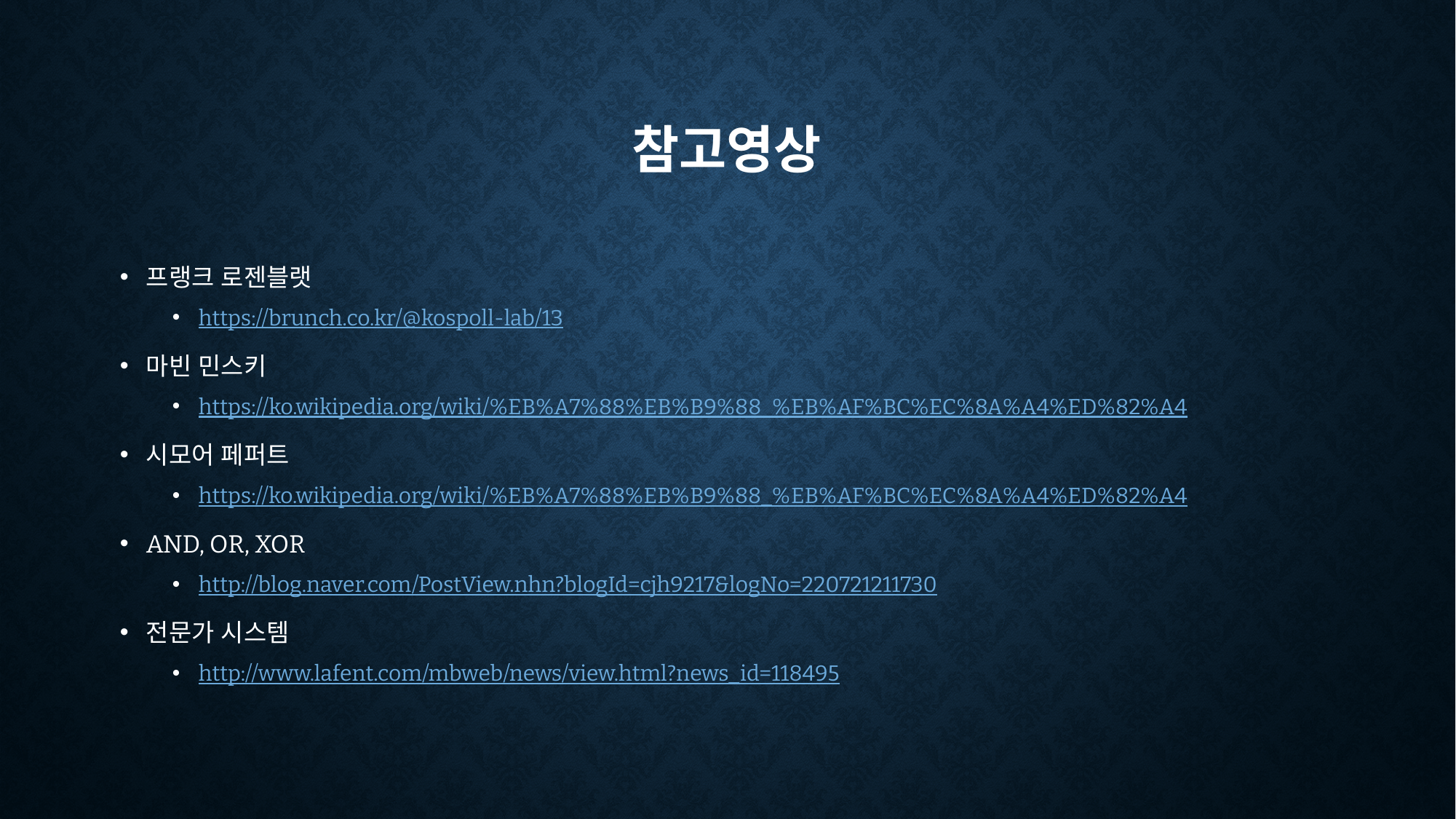

# 참고영상
프랭크 로젠블랫
https://brunch.co.kr/@kospoll-lab/13
마빈 민스키
https://ko.wikipedia.org/wiki/%EB%A7%88%EB%B9%88_%EB%AF%BC%EC%8A%A4%ED%82%A4
시모어 페퍼트
https://ko.wikipedia.org/wiki/%EB%A7%88%EB%B9%88_%EB%AF%BC%EC%8A%A4%ED%82%A4
AND, OR, XOR
http://blog.naver.com/PostView.nhn?blogId=cjh9217&logNo=220721211730
전문가 시스템
http://www.lafent.com/mbweb/news/view.html?news_id=118495